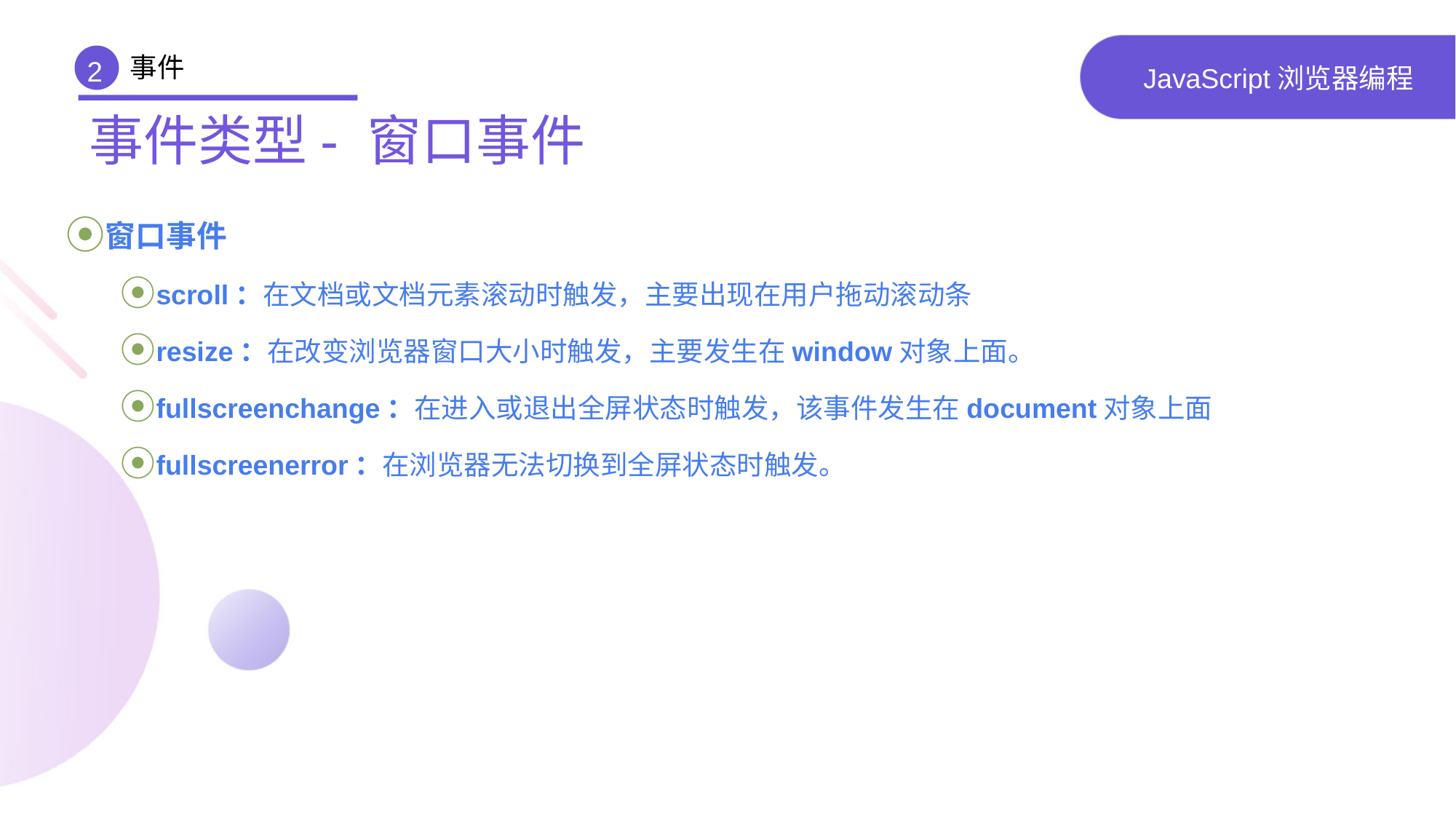

事件
2
# JavaScript浏览器编程
事件类型- 窗口事件
窗口事件
scroll：在文档或文档元素滚动时触发，主要出现在用户拖动滚动条
resize：在改变浏览器窗口大小时触发，主要发生在window对象上面。
fullscreenchange：在进入或退出全屏状态时触发，该事件发生在document对象上面
fullscreenerror：在浏览器无法切换到全屏状态时触发。